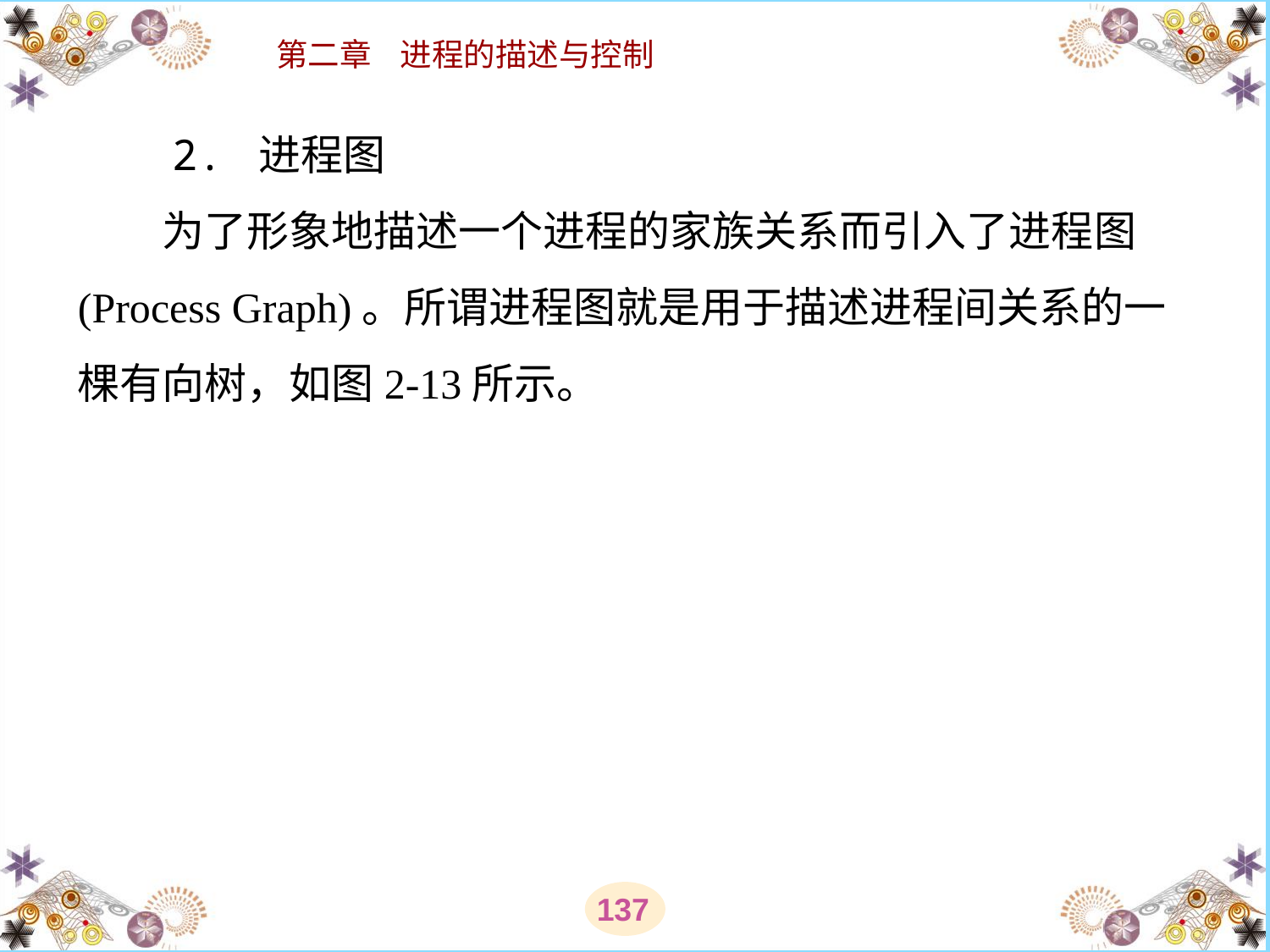

# 2. 进程图 　　为了形象地描述一个进程的家族关系而引入了进程图(Process Graph)。所谓进程图就是用于描述进程间关系的一棵有向树，如图2-13所示。